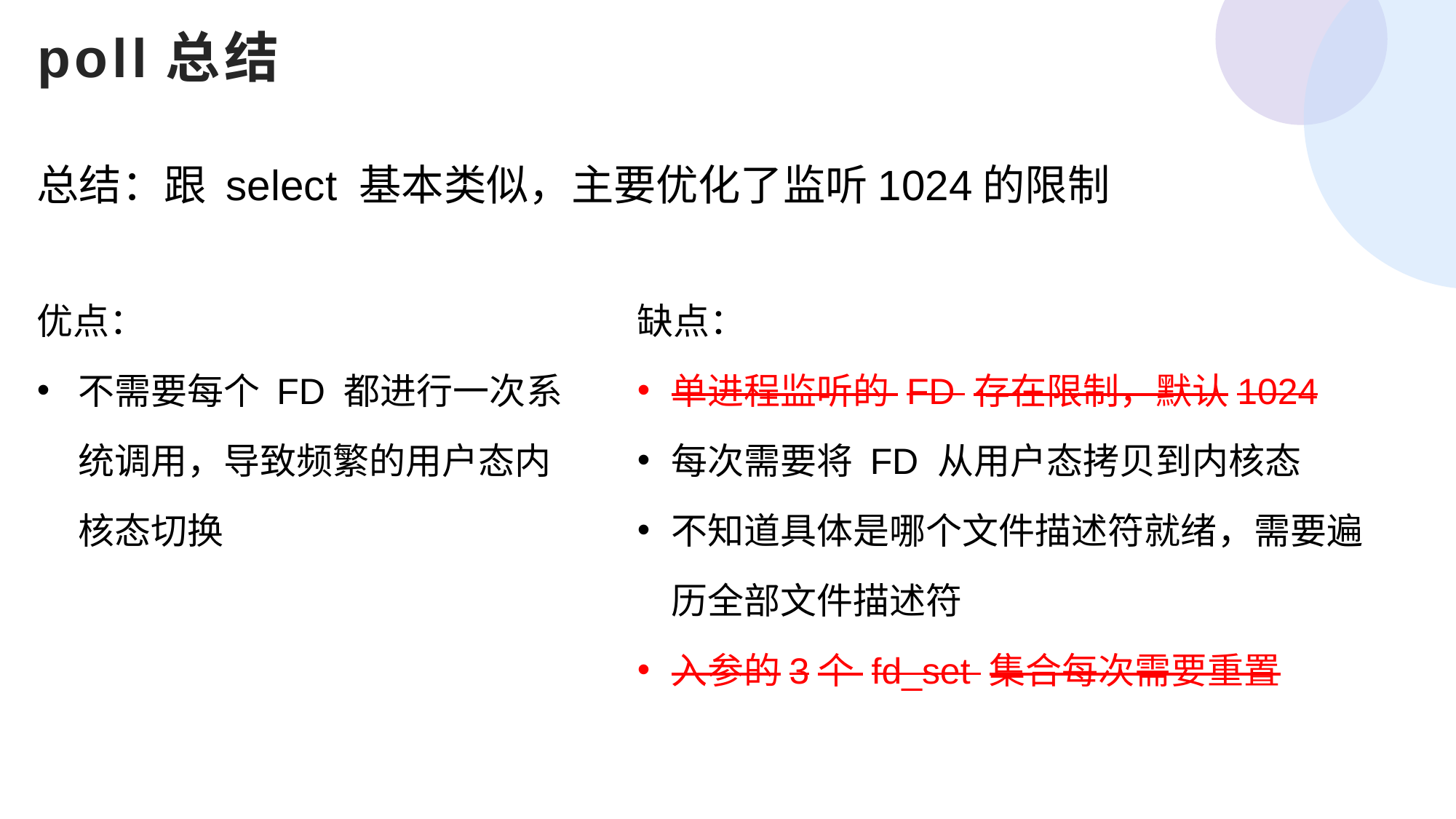

poll总结
总结：跟 select 基本类似，主要优化了监听1024的限制
优点：
不需要每个 FD 都进行一次系统调用，导致频繁的用户态内核态切换

缺点：
单进程监听的 FD 存在限制，默认1024
每次需要将 FD 从用户态拷贝到内核态
不知道具体是哪个文件描述符就绪，需要遍历全部文件描述符
入参的3个 fd_set 集合每次需要重置